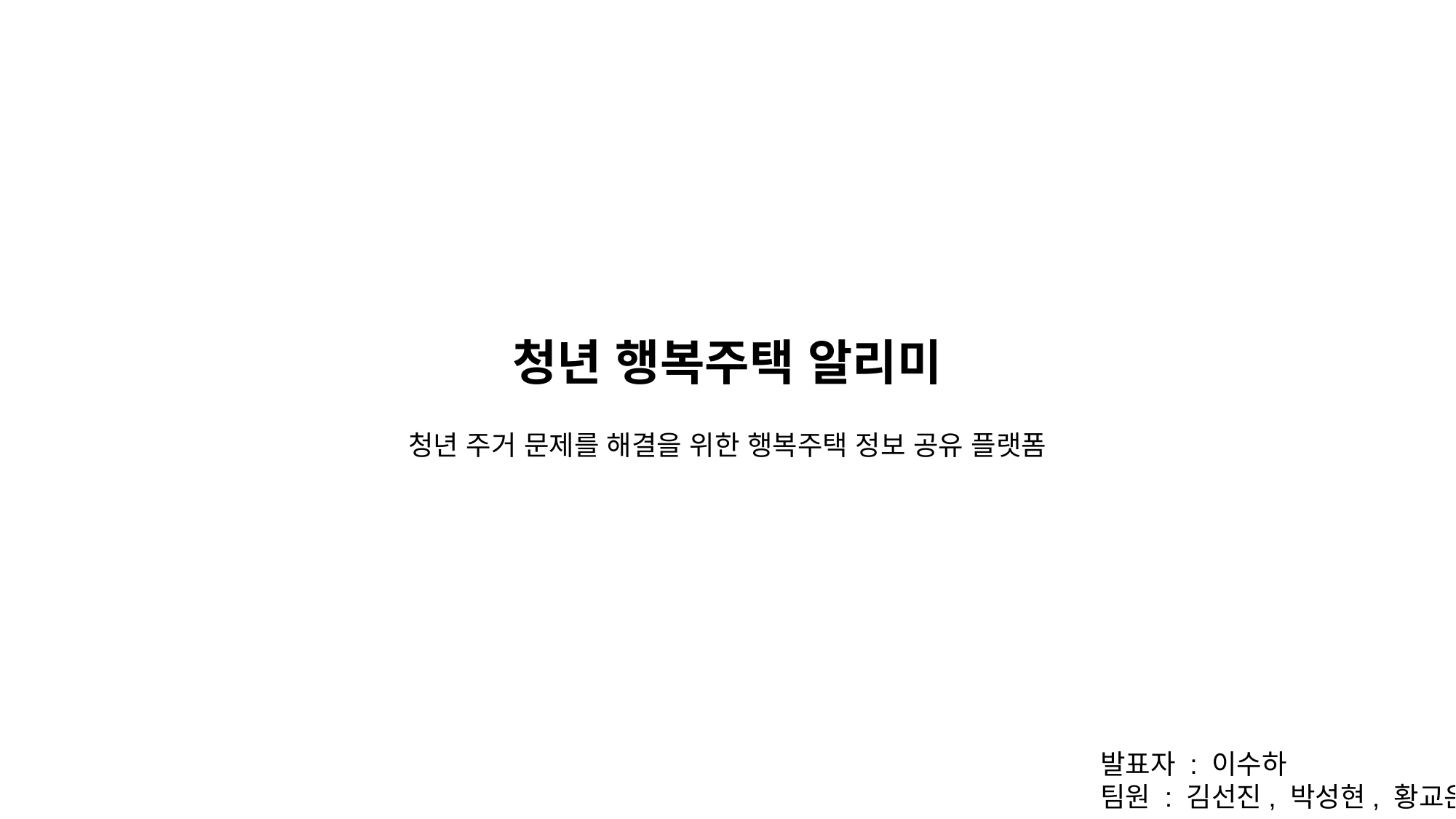

청년 행복주택 알리미
청년 주거 문제를 해결을 위한 행복주택 정보 공유 플랫폼
발표자 : 이수하
팀원 : 김선진, 박성현, 황교은